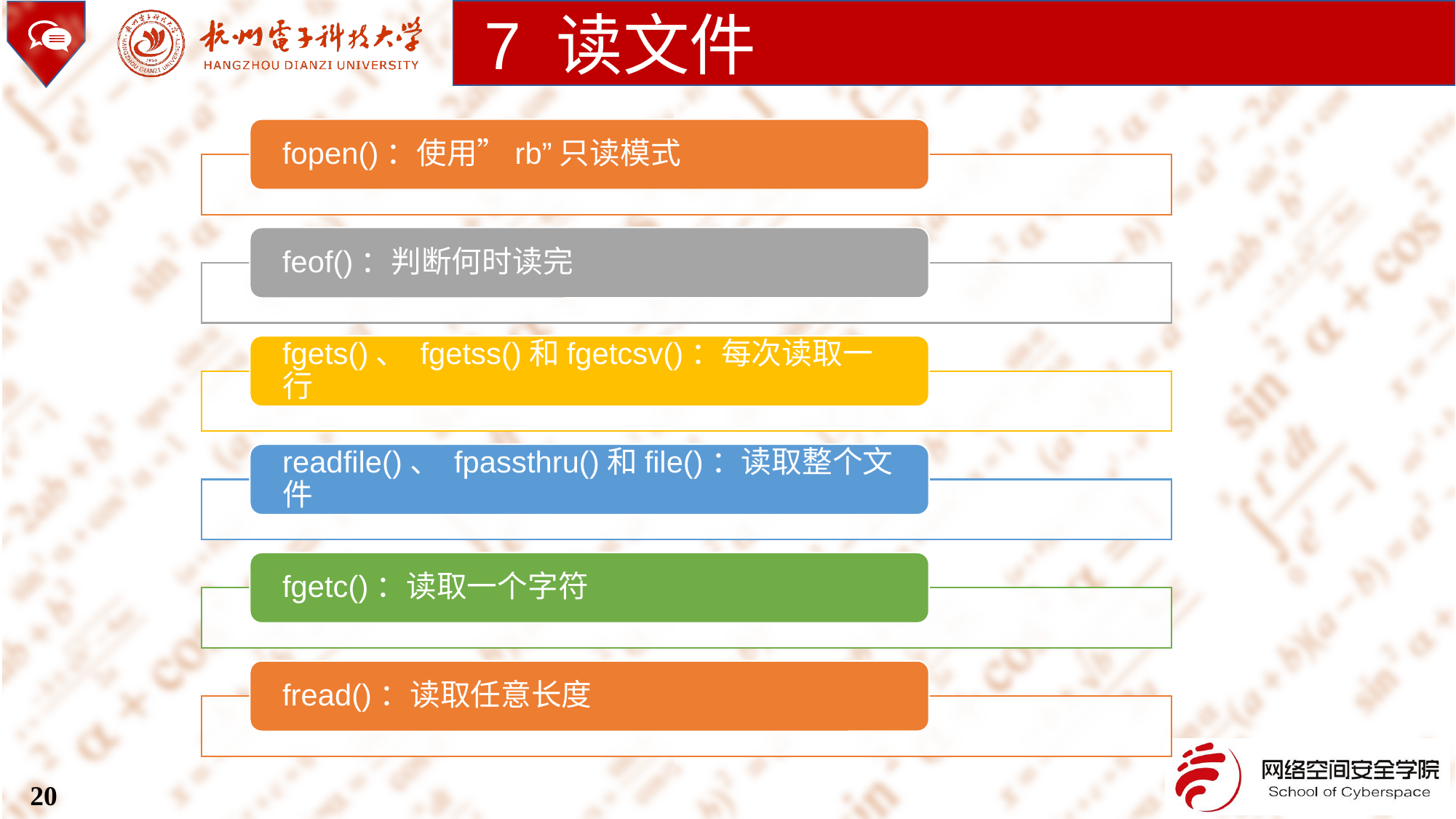

7 读文件
fopen()：使用”rb”只读模式
feof()：判断何时读完
﻿fgets()、 fgetss()和fgetcsv()：每次读取一行
﻿readfile()、 fpassthru()和file()：读取整个文件
﻿fgetc()：读取一个字符
﻿fread()：读取任意长度
20